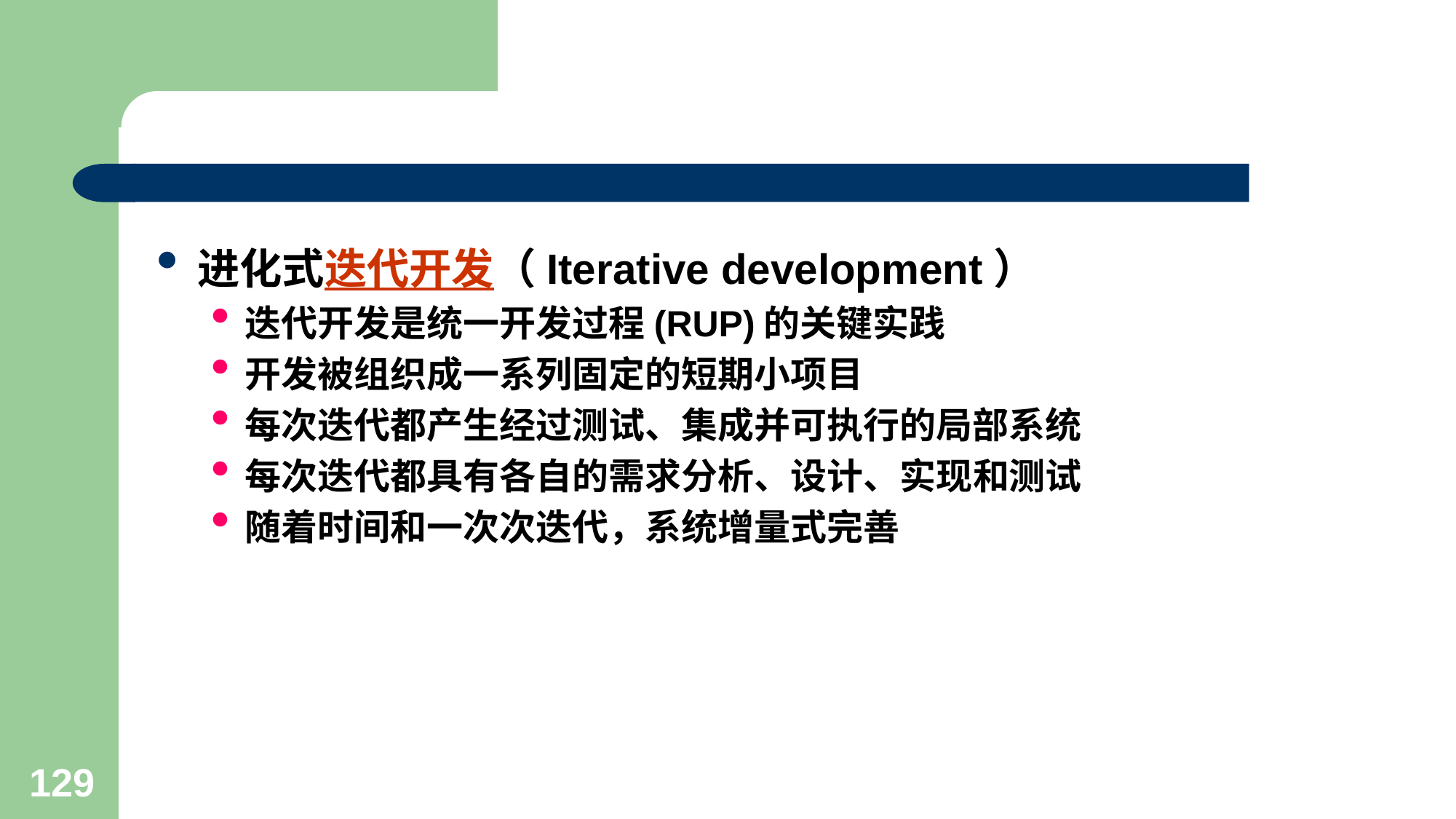

#
进化式迭代开发（Iterative development）
迭代开发是统一开发过程(RUP)的关键实践
开发被组织成一系列固定的短期小项目
每次迭代都产生经过测试、集成并可执行的局部系统
每次迭代都具有各自的需求分析、设计、实现和测试
随着时间和一次次迭代，系统增量式完善

129